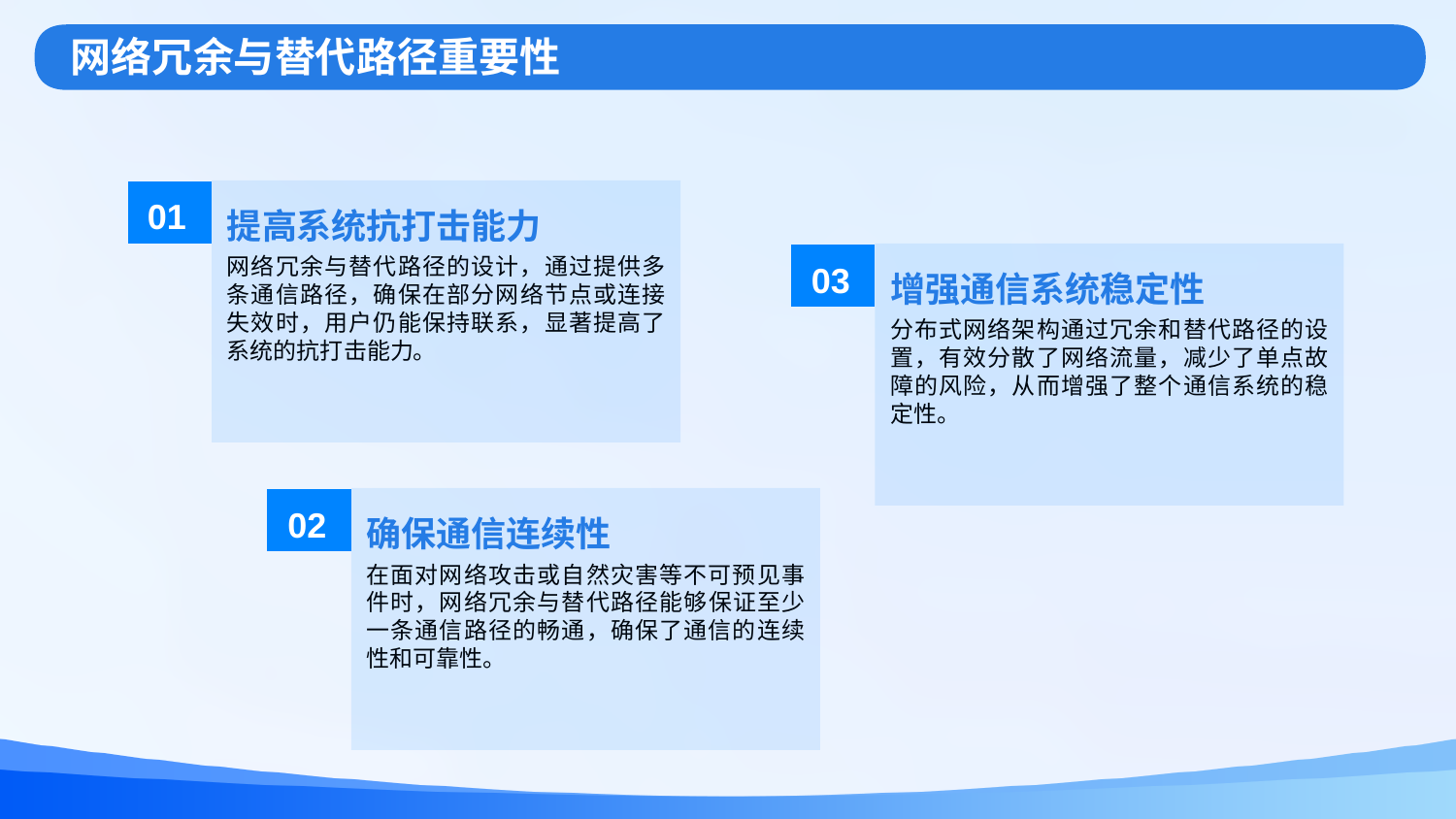

网络冗余与替代路径重要性

01

提高系统抗打击能力
网络冗余与替代路径的设计，通过提供多条通信路径，确保在部分网络节点或连接失效时，用户仍能保持联系，显著提高了系统的抗打击能力。
03

增强通信系统稳定性
分布式网络架构通过冗余和替代路径的设置，有效分散了网络流量，减少了单点故障的风险，从而增强了整个通信系统的稳定性。
02

确保通信连续性
在面对网络攻击或自然灾害等不可预见事件时，网络冗余与替代路径能够保证至少一条通信路径的畅通，确保了通信的连续性和可靠性。